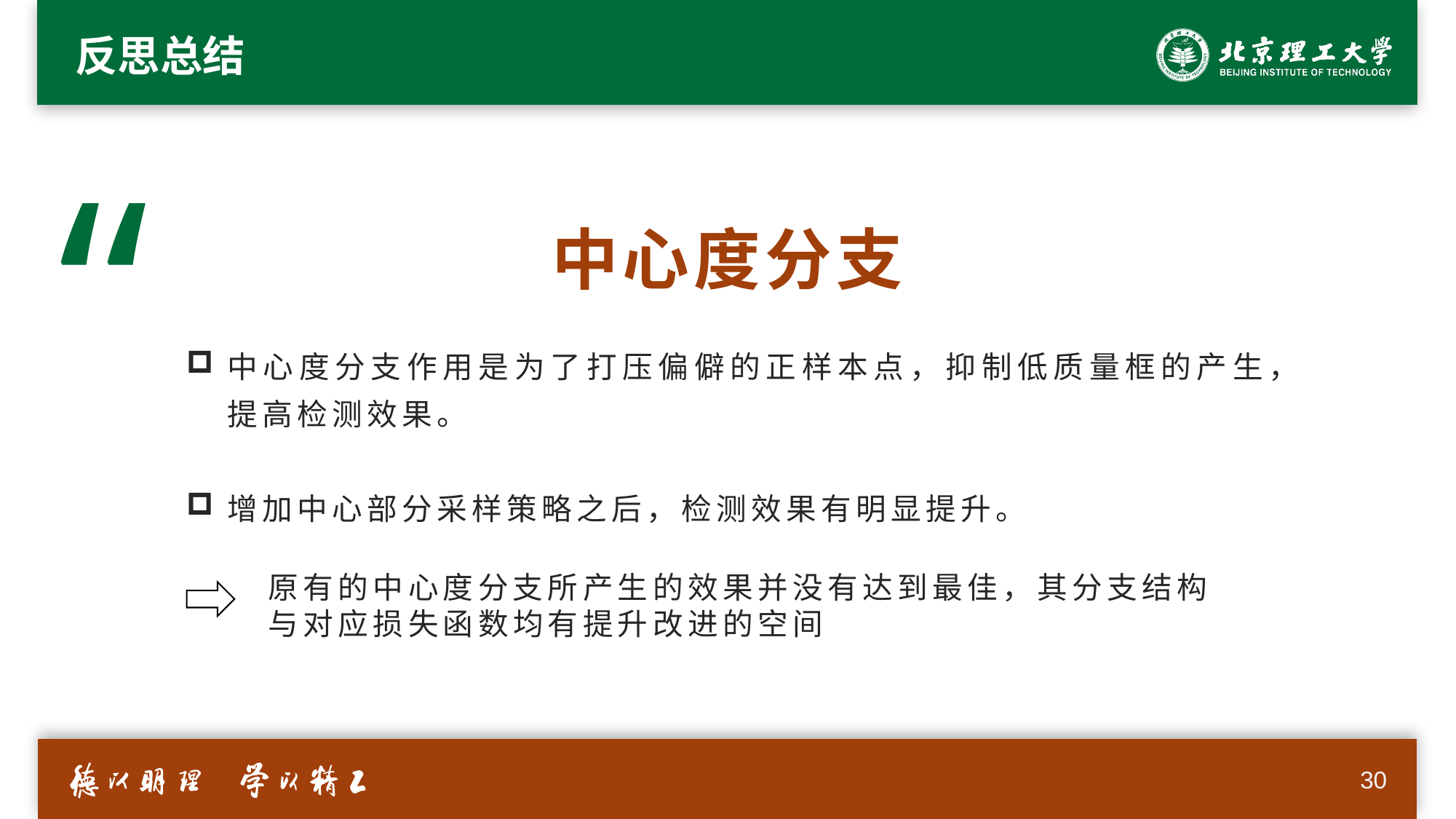

# 反思总结
“

中心度分支
中心度分支作用是为了打压偏僻的正样本点，抑制低质量框的产生，提高检测效果。

增加中心部分采样策略之后，检测效果有明显提升。
原有的中心度分支所产生的效果并没有达到最佳，其分支结构与对应损失函数均有提升改进的空间